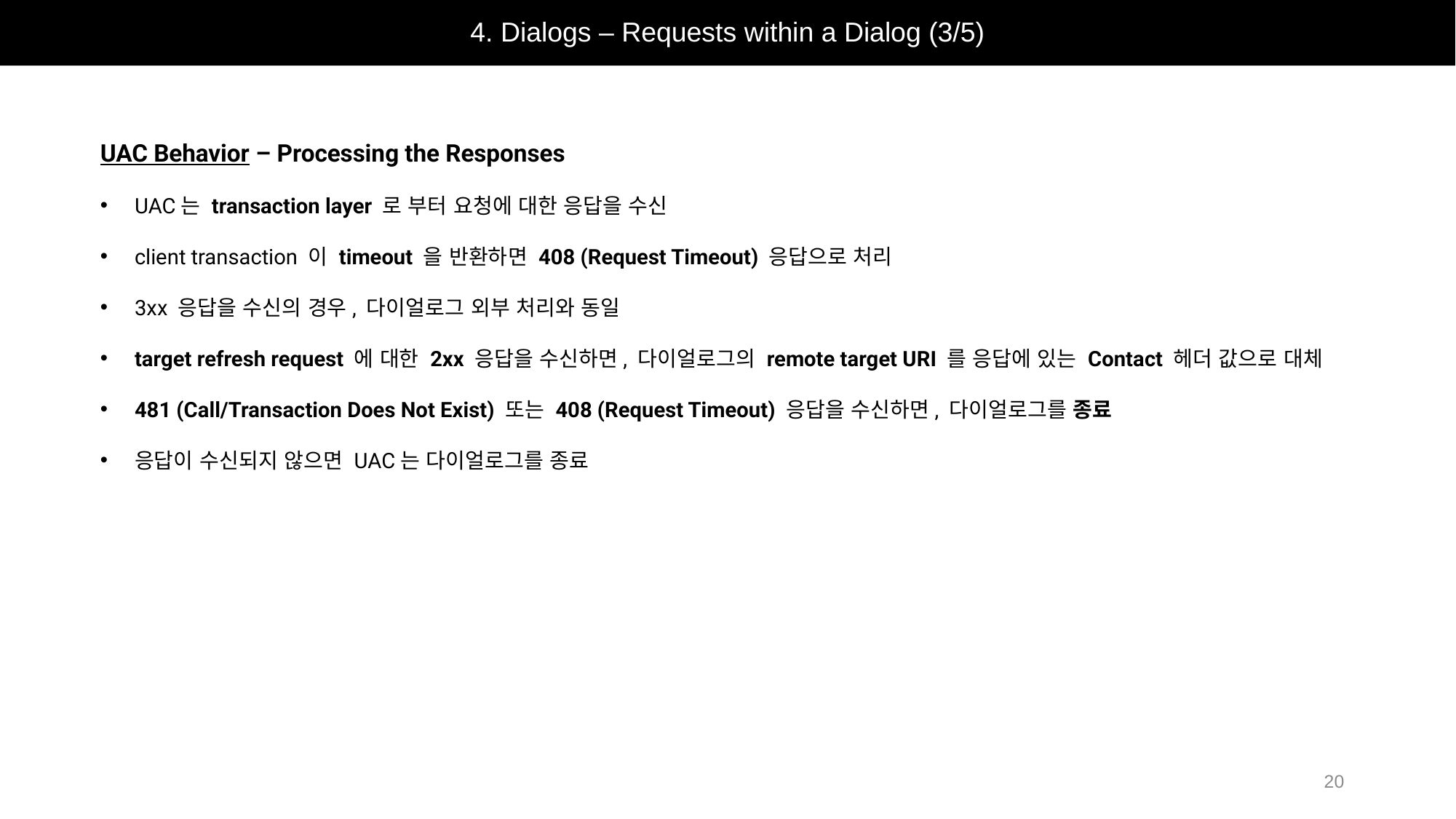

# 4. Dialogs – Requests within a Dialog (3/5)
UAC Behavior – Processing the Responses
UAC는 transaction layer 로 부터 요청에 대한 응답을 수신
client transaction 이 timeout 을 반환하면 408 (Request Timeout) 응답으로 처리
3xx 응답을 수신의 경우, 다이얼로그 외부 처리와 동일
target refresh request 에 대한 2xx 응답을 수신하면, 다이얼로그의 remote target URI 를 응답에 있는 Contact 헤더 값으로 대체
481 (Call/Transaction Does Not Exist) 또는 408 (Request Timeout) 응답을 수신하면, 다이얼로그를 종료
응답이 수신되지 않으면 UAC는 다이얼로그를 종료
20